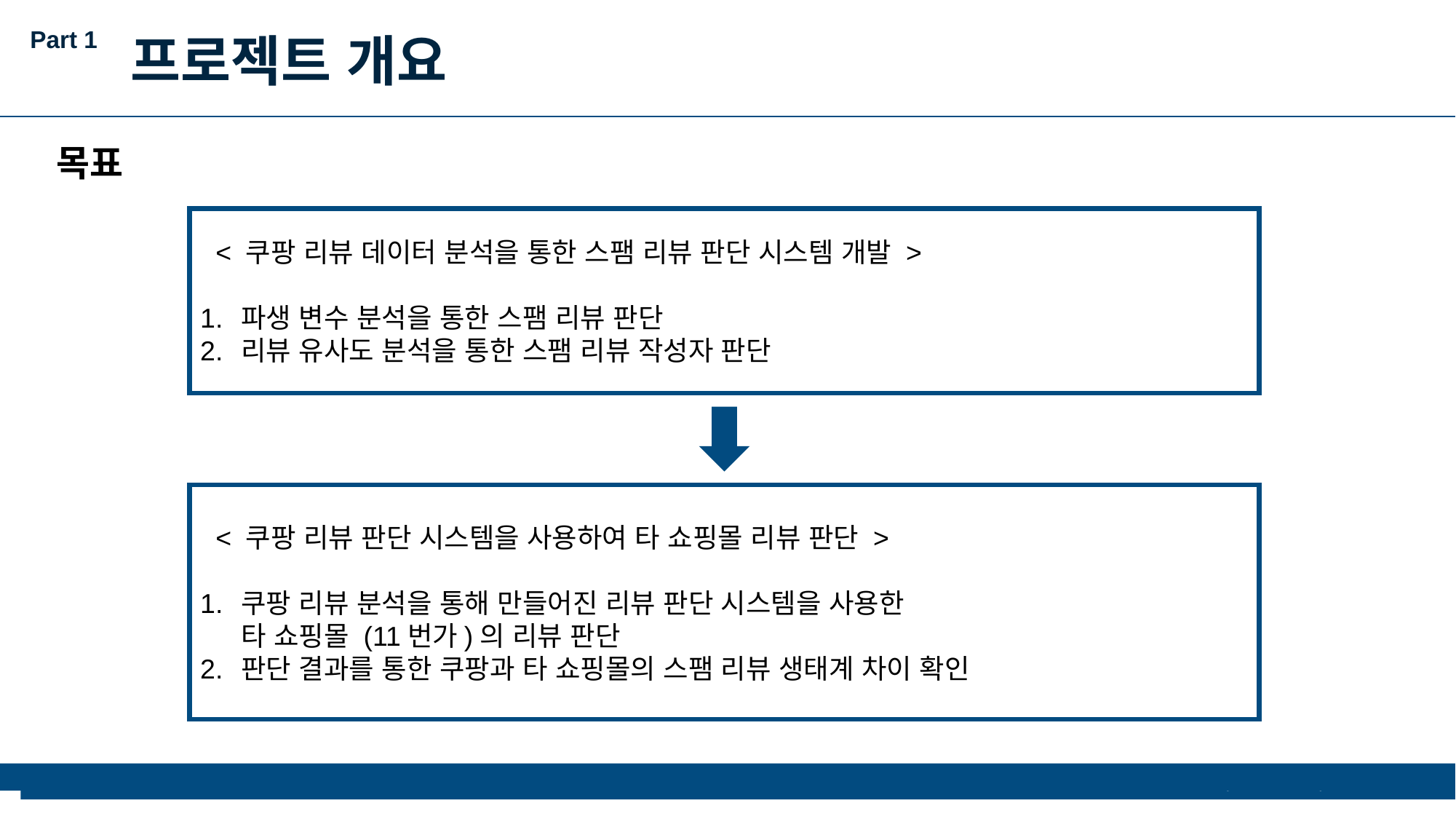

Part 1
프로젝트 개요
목표
  < 쿠팡 리뷰 데이터 분석을 통한 스팸 리뷰 판단 시스템 개발 >

파생 변수 분석을 통한 스팸 리뷰 판단
리뷰 유사도 분석을 통한 스팸 리뷰 작성자 판단

  < 쿠팡 리뷰 판단 시스템을 사용하여 타 쇼핑몰 리뷰 판단 >

쿠팡 리뷰 분석을 통해 만들어진 리뷰 판단 시스템을 사용한
타 쇼핑몰 (11번가)의 리뷰 판단
판단 결과를 통한 쿠팡과 타 쇼핑몰의 스팸 리뷰 생태계 차이 확인